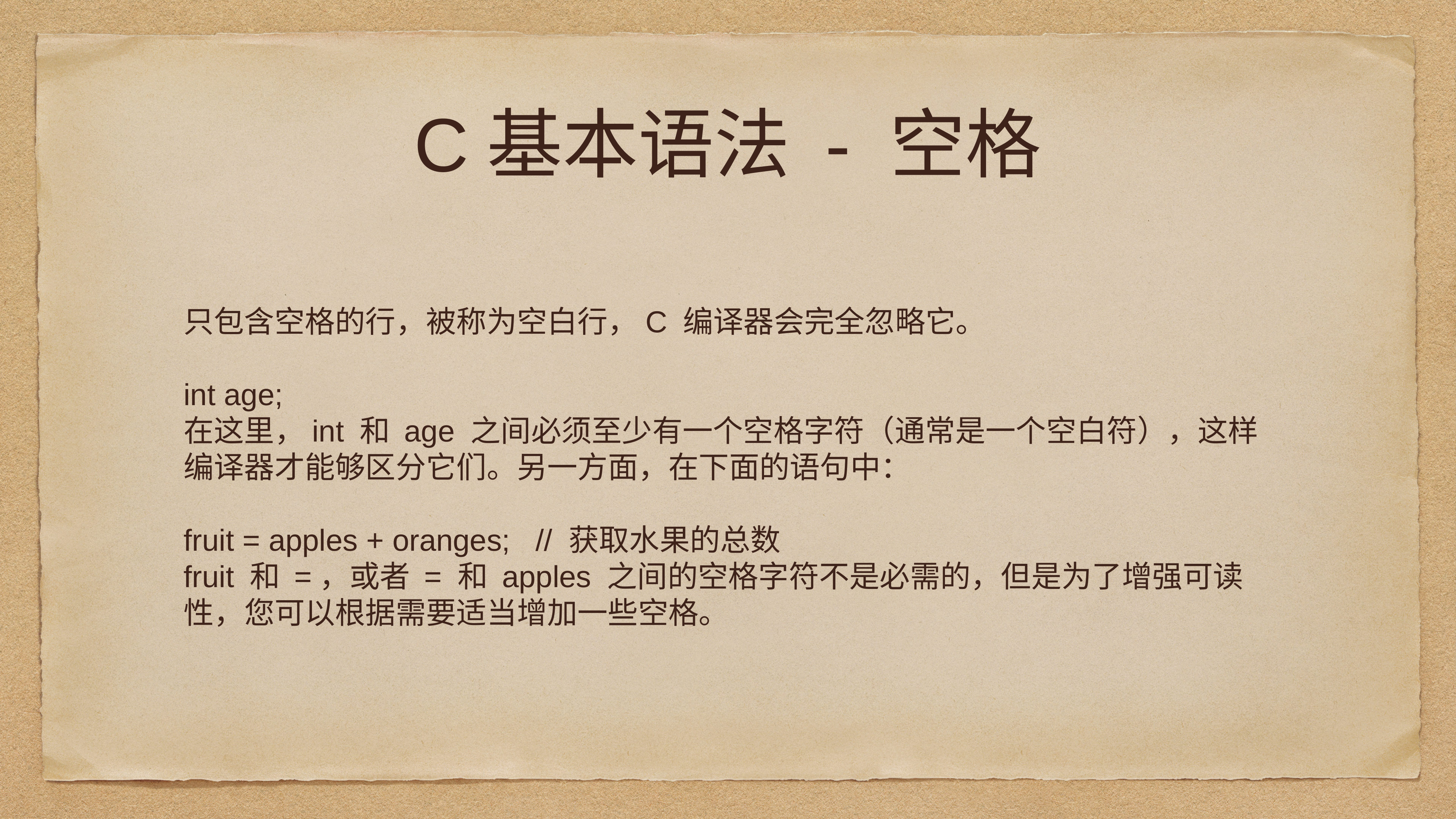

# C基本语法 - 空格
只包含空格的行，被称为空白行，C 编译器会完全忽略它。

int age;
在这里，int 和 age 之间必须至少有一个空格字符（通常是一个空白符），这样编译器才能够区分它们。另一方面，在下面的语句中：

fruit = apples + oranges;   // 获取水果的总数
fruit 和 =，或者 = 和 apples 之间的空格字符不是必需的，但是为了增强可读性，您可以根据需要适当增加一些空格。